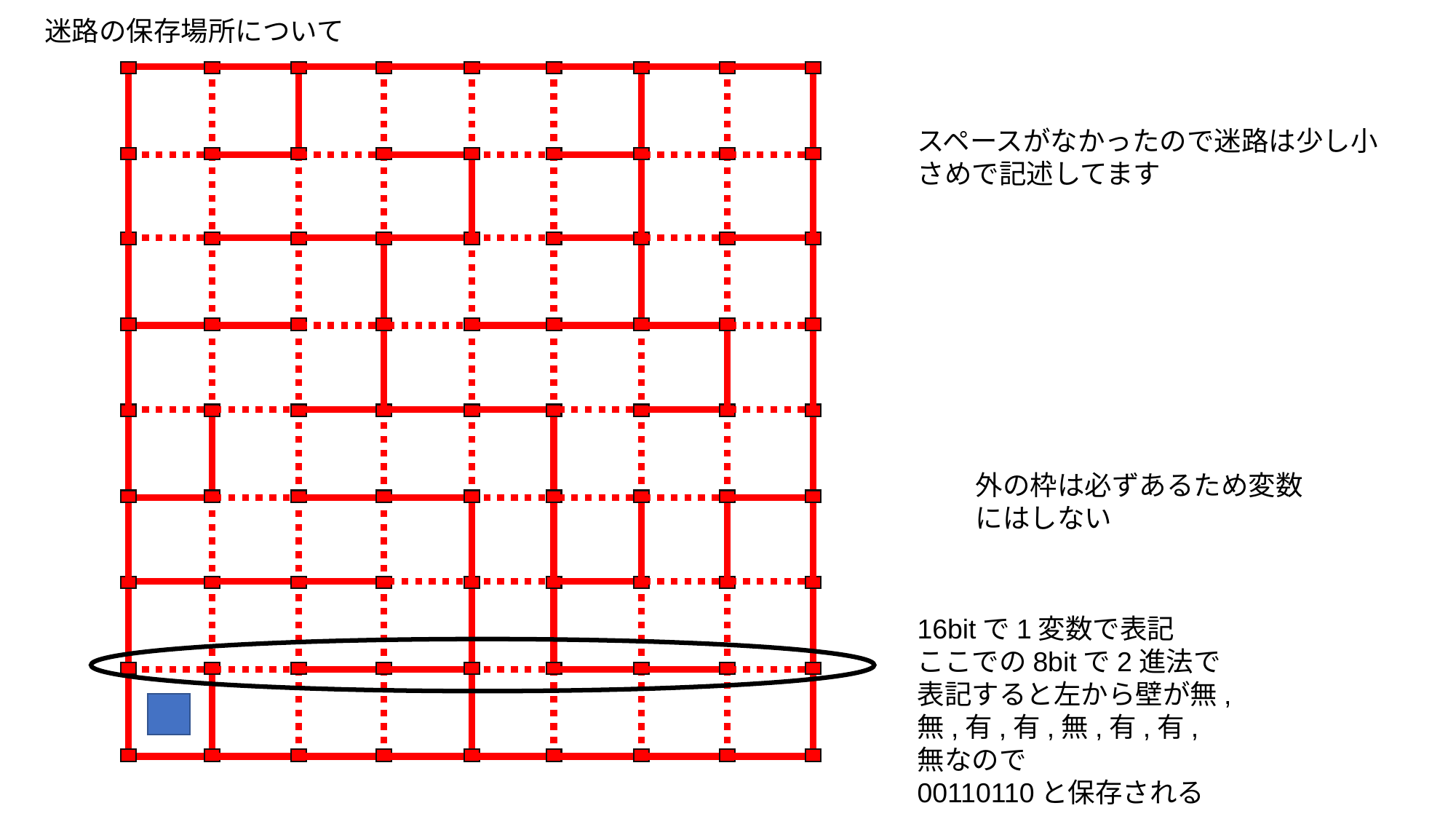

迷路の保存場所について

スペースがなかったので迷路は少し小さめで記述してます

外の枠は必ずあるため変数にはしない

16bitで1変数で表記
ここでの8bitで2進法で表記すると左から壁が無,無,有,有,無,有,有,無なので
00110110と保存される